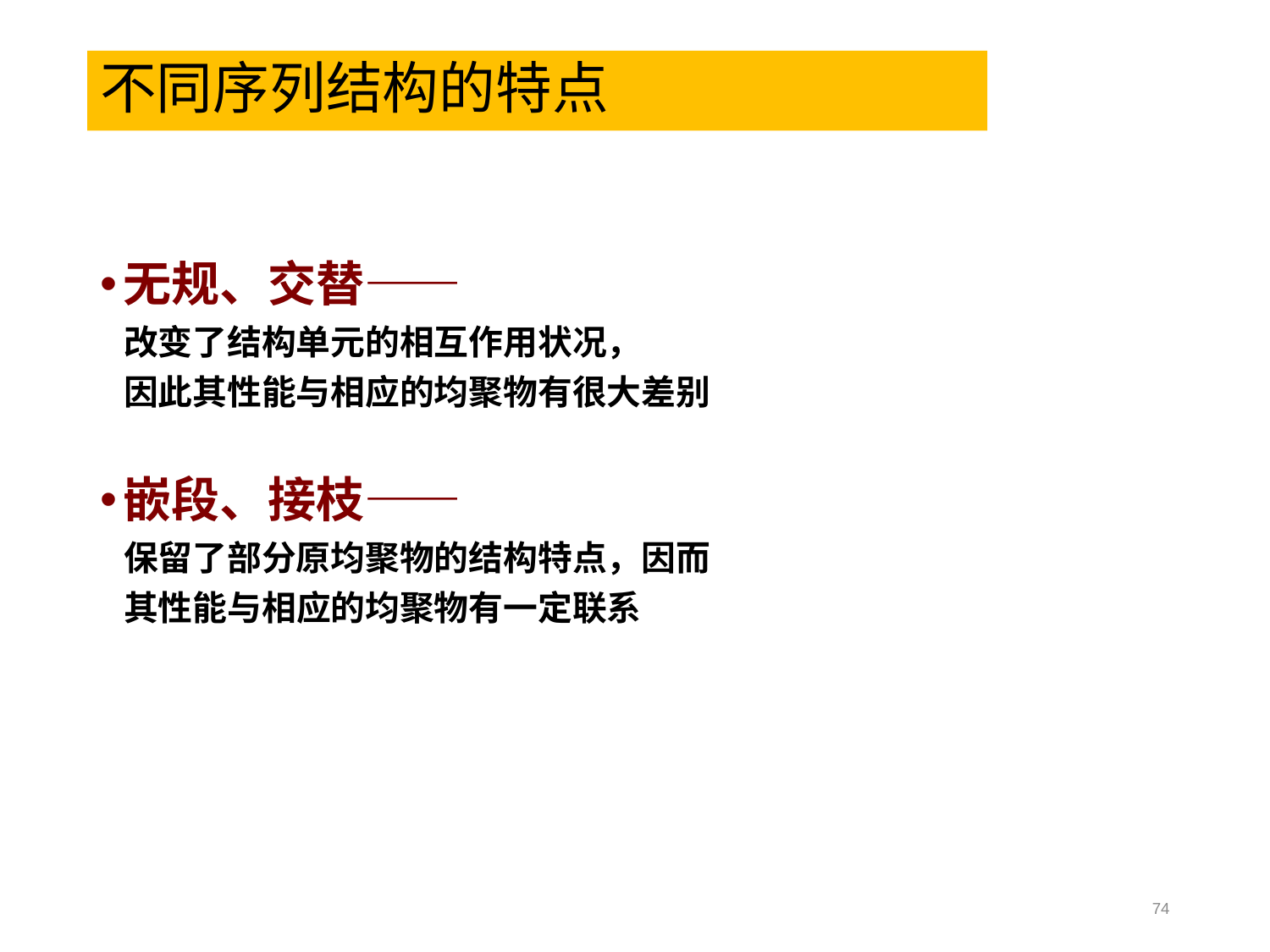

# 不同序列结构的特点
无规、交替——
  改变了结构单元的相互作用状况，
  因此其性能与相应的均聚物有很大差别

嵌段、接枝——
  保留了部分原均聚物的结构特点，因而
  其性能与相应的均聚物有一定联系

74